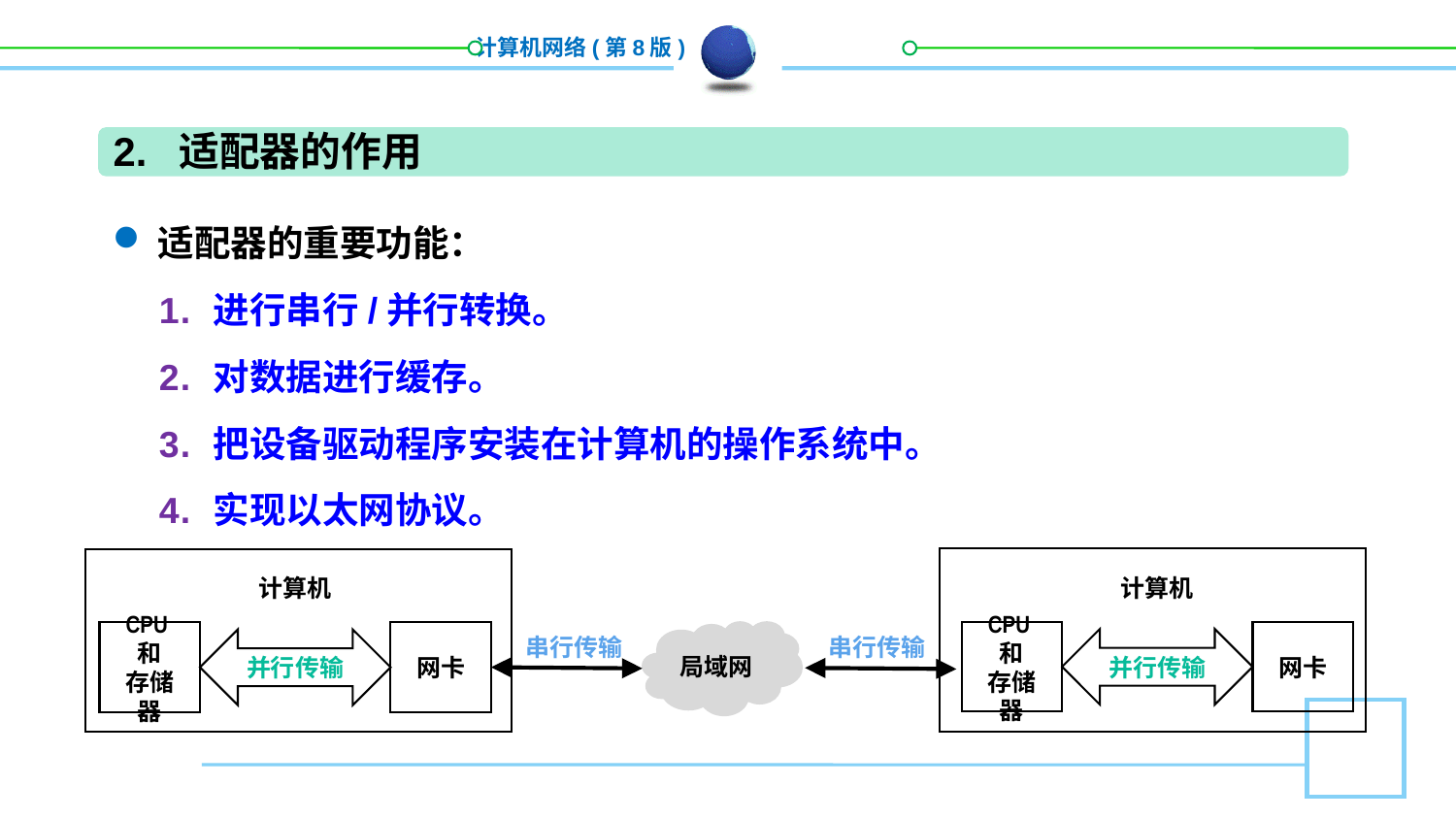

2.  适配器的作用

适配器的重要功能：
进行串行/并行转换。
对数据进行缓存。
把设备驱动程序安装在计算机的操作系统中。
实现以太网协议。

计算机
计算机
局域网
CPU和
存储器
网卡
CPU和
存储器
网卡
串行传输
串行传输
并行传输
并行传输